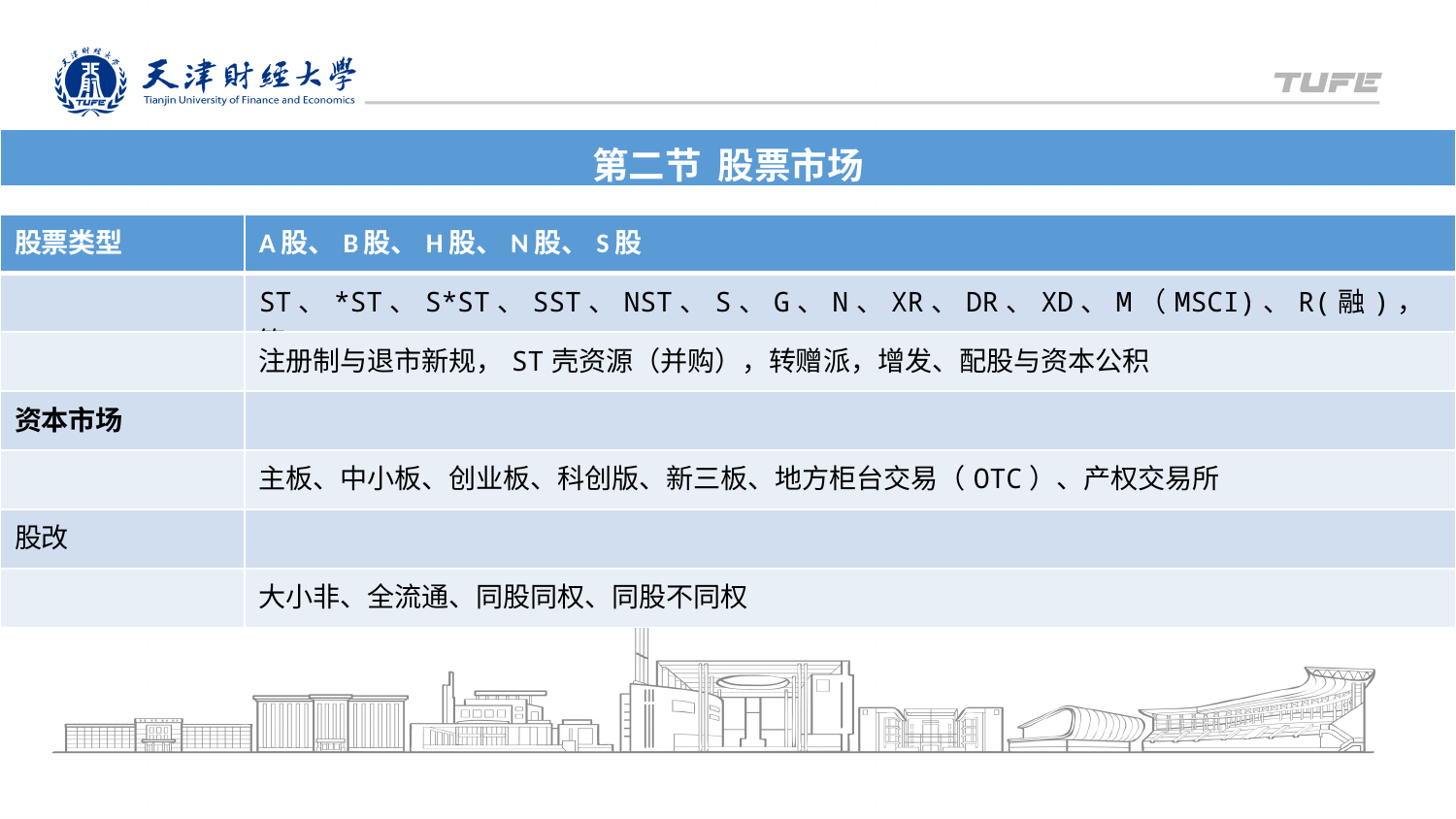

| 第二节 股票市场 |
| --- |
| 股票类型 | A股、B股、H股、N股、S股 |
| --- | --- |
|  | ST、\*ST、S\*ST、SST、NST、S、G、N、XR、DR、XD、M（MSCI)、R(融)，等 |
|  | 注册制与退市新规，ST壳资源（并购），转赠派，增发、配股与资本公积 |
| 资本市场 |  |
|  | 主板、中小板、创业板、科创版、新三板、地方柜台交易（OTC）、产权交易所 |
| 股改 |  |
|  | 大小非、全流通、同股同权、同股不同权 |
天津财经大学XX
XXXX年X月X日